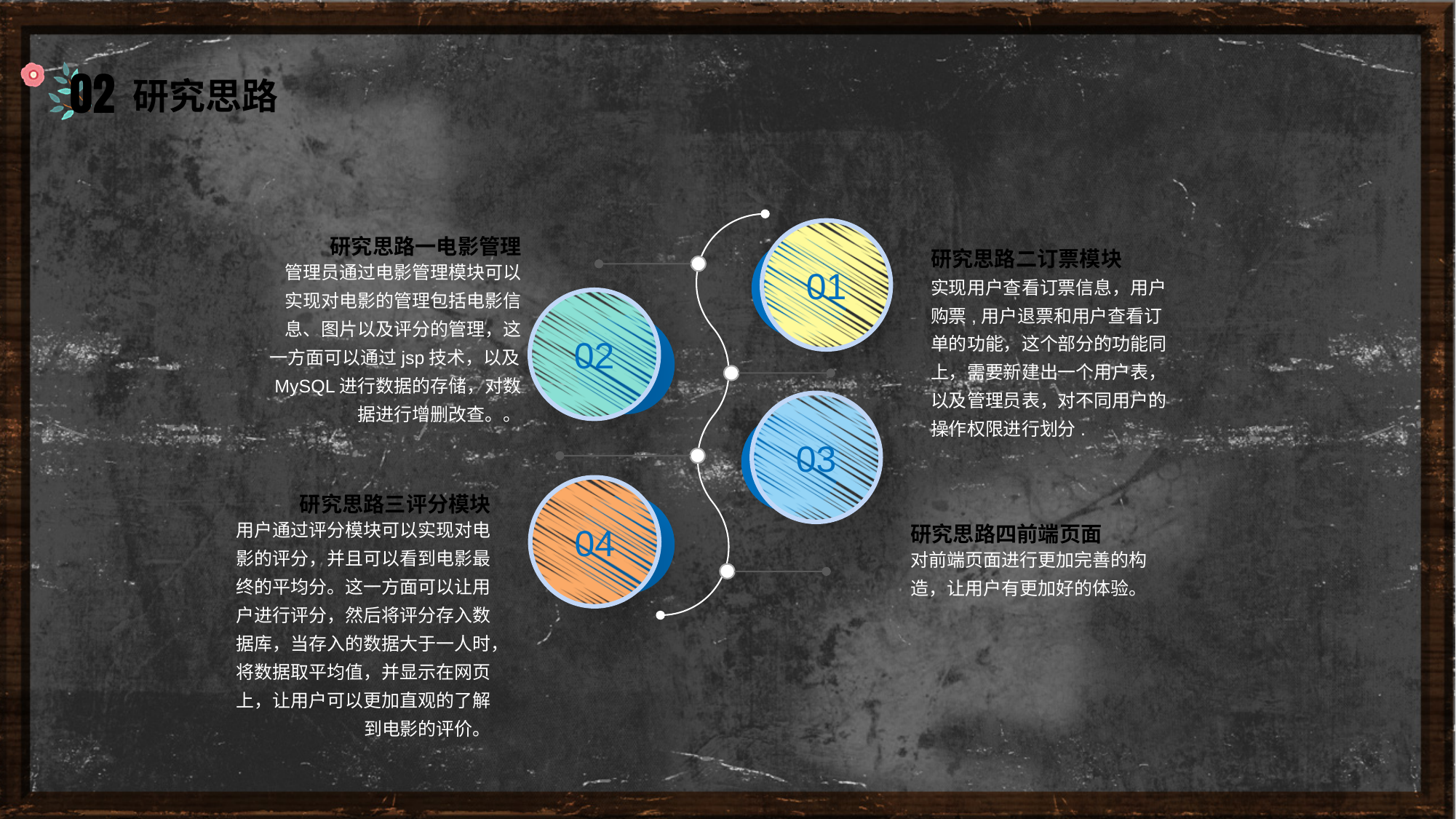

02
研究思路

研究思路一电影管理
01
研究思路二订票模块

管理员通过电影管理模块可以实现对电影的管理包括电影信息、图片以及评分的管理，这一方面可以通过jsp技术，以及MySQL进行数据的存储，对数据进行增删改查。。

实现用户查看订票信息，用户购票,用户退票和用户查看订单的功能，这个部分的功能同上，需要新建出一个用户表，以及管理员表，对不同用户的操作权限进行划分.
02

03

04
研究思路三评分模块

研究思路四前端页面
用户通过评分模块可以实现对电影的评分，并且可以看到电影最终的平均分。这一方面可以让用户进行评分，然后将评分存入数据库，当存入的数据大于一人时，将数据取平均值，并显示在网页上，让用户可以更加直观的了解到电影的评价。
对前端页面进行更加完善的构造，让用户有更加好的体验。